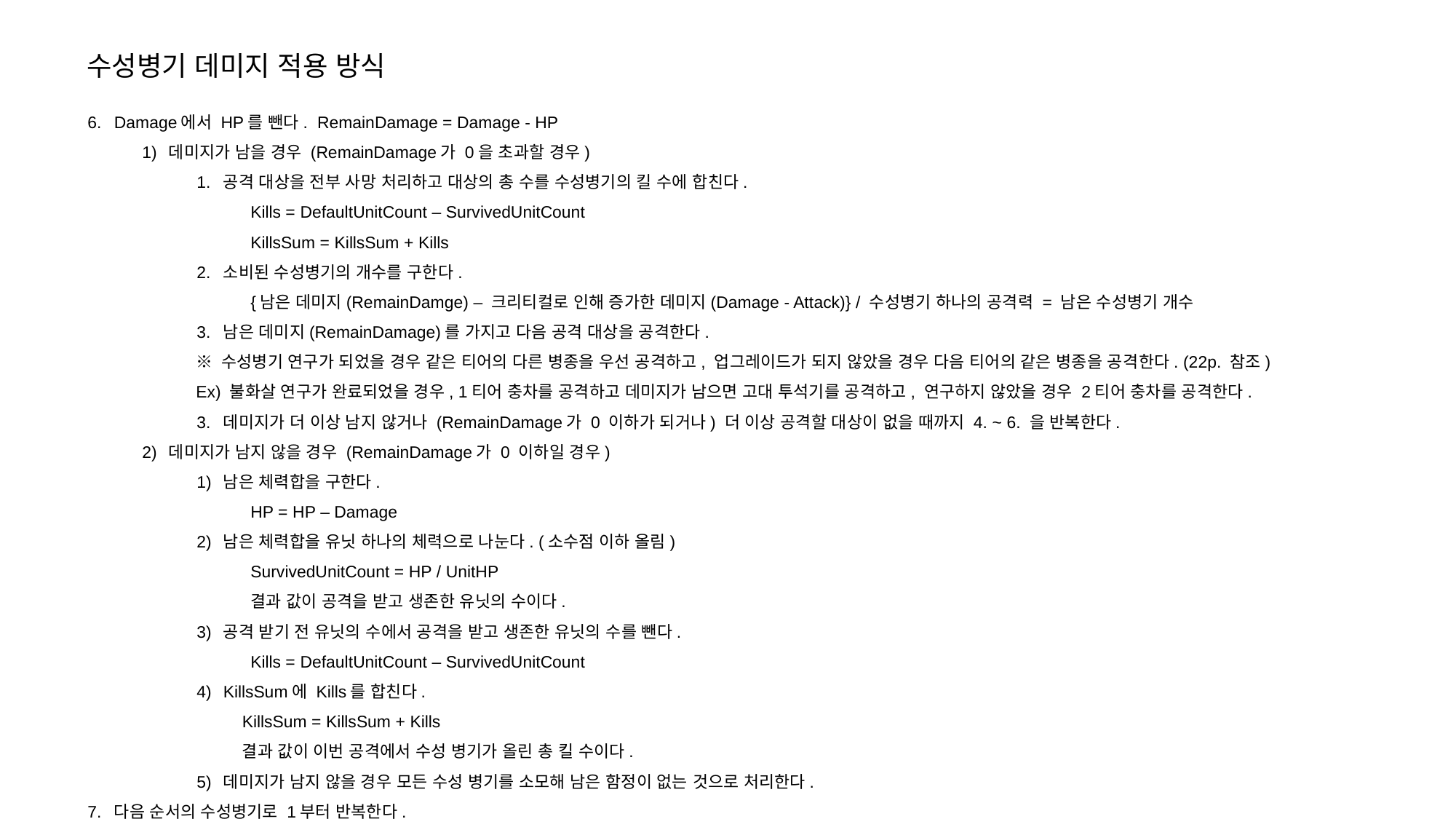

수성병기 데미지 적용 방식
Damage에서 HP를 뺀다.  RemainDamage = Damage - HP
데미지가 남을 경우 (RemainDamage가 0을 초과할 경우)
공격 대상을 전부 사망 처리하고 대상의 총 수를 수성병기의 킬 수에 합친다.
Kills = DefaultUnitCount – SurvivedUnitCount
KillsSum = KillsSum + Kills
소비된 수성병기의 개수를 구한다.
{남은 데미지(RemainDamge) – 크리티컬로 인해 증가한 데미지(Damage - Attack)} / 수성병기 하나의 공격력 = 남은 수성병기 개수
남은 데미지(RemainDamage)를 가지고 다음 공격 대상을 공격한다.
※ 수성병기 연구가 되었을 경우 같은 티어의 다른 병종을 우선 공격하고, 업그레이드가 되지 않았을 경우 다음 티어의 같은 병종을 공격한다. (22p. 참조)
Ex) 불화살 연구가 완료되었을 경우, 1티어 충차를 공격하고 데미지가 남으면 고대 투석기를 공격하고, 연구하지 않았을 경우 2티어 충차를 공격한다.
데미지가 더 이상 남지 않거나 (RemainDamage가 0 이하가 되거나) 더 이상 공격할 대상이 없을 때까지 4. ~ 6. 을 반복한다.
데미지가 남지 않을 경우 (RemainDamage가 0 이하일 경우)
남은 체력합을 구한다.
HP = HP – Damage
남은 체력합을 유닛 하나의 체력으로 나눈다. (소수점 이하 올림)
SurvivedUnitCount = HP / UnitHP
결과 값이 공격을 받고 생존한 유닛의 수이다.
공격 받기 전 유닛의 수에서 공격을 받고 생존한 유닛의 수를 뺀다.
Kills = DefaultUnitCount – SurvivedUnitCount
KillsSum에 Kills를 합친다.
KillsSum = KillsSum + Kills
결과 값이 이번 공격에서 수성 병기가 올린 총 킬 수이다.
데미지가 남지 않을 경우 모든 수성 병기를 소모해 남은 함정이 없는 것으로 처리한다.
다음 순서의 수성병기로 1부터 반복한다.